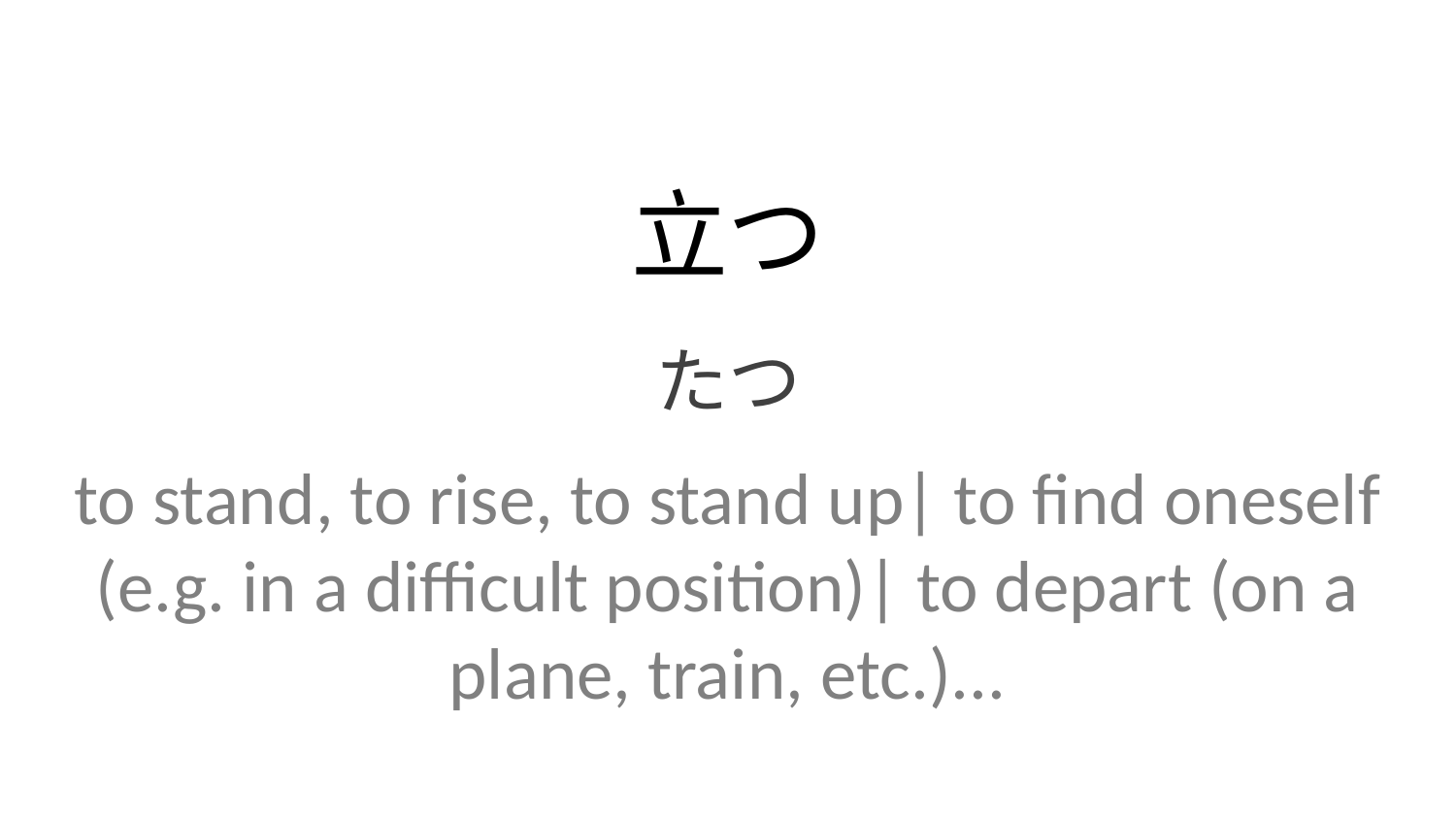

立つ

たつ
to stand, to rise, to stand up| to find oneself (e.g. in a difficult position)| to depart (on a plane, train, etc.)...